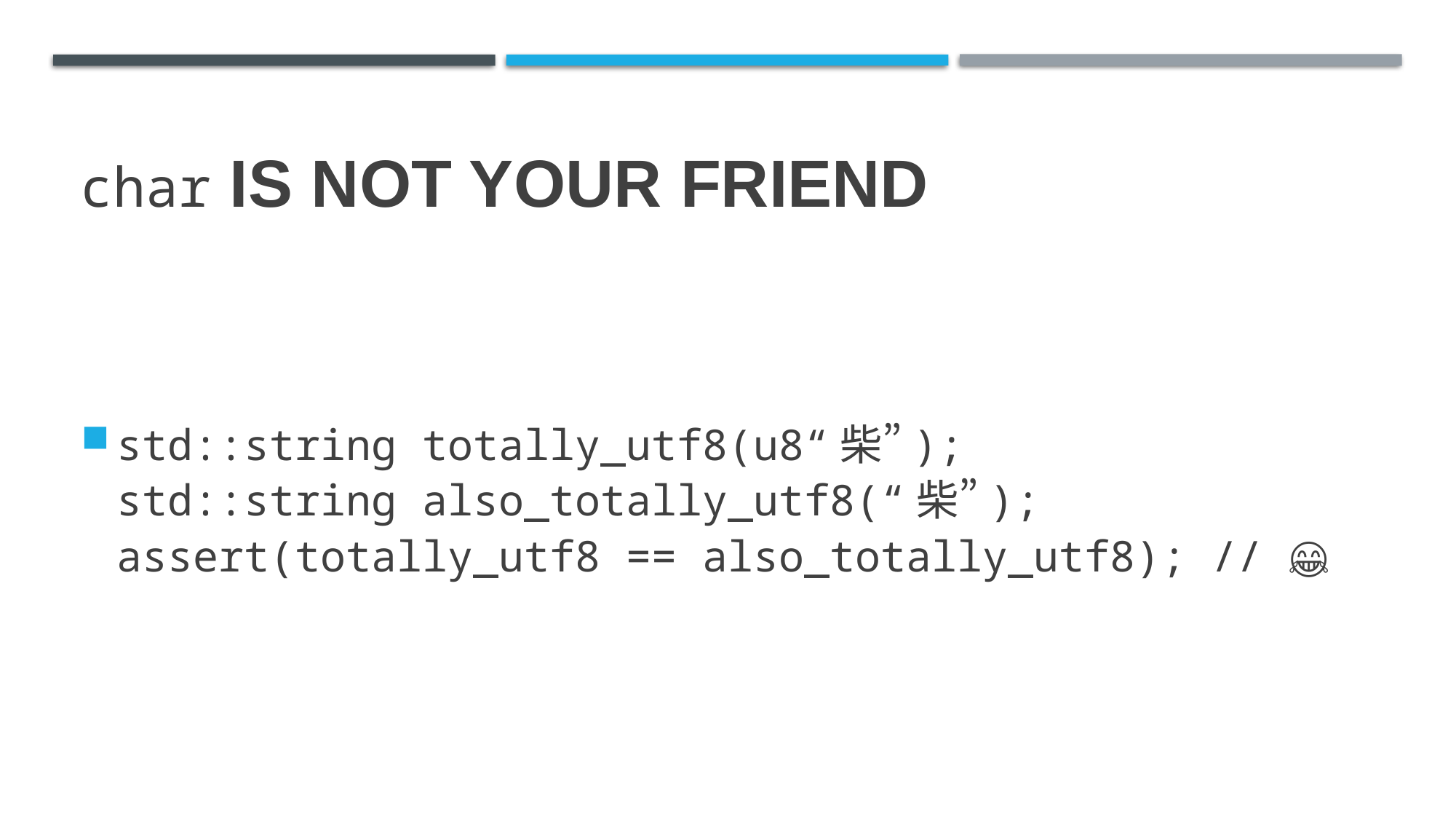

# char is not your friend
std::string totally_utf8(u8“柴”);
std::string also_totally_utf8(“柴”);
assert(totally_utf8 == also_totally_utf8); // 😂